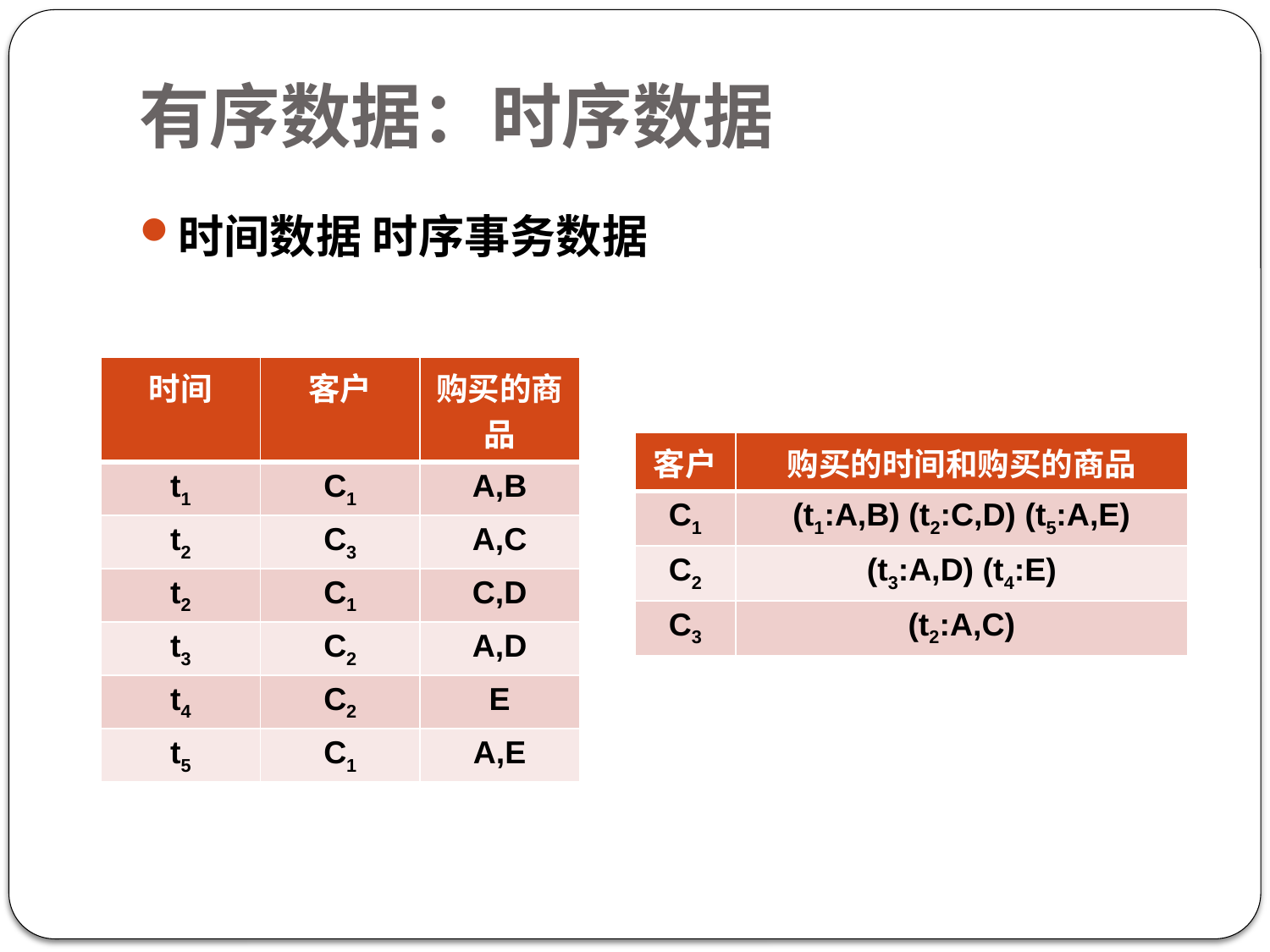

# 有序数据：时序数据
时间数据 时序事务数据
| 时间 | 客户 | 购买的商品 |
| --- | --- | --- |
| t1 | C1 | A,B |
| t2 | C3 | A,C |
| t2 | C1 | C,D |
| t3 | C2 | A,D |
| t4 | C2 | E |
| t5 | C1 | A,E |
| 客户 | 购买的时间和购买的商品 |
| --- | --- |
| C1 | (t1:A,B) (t2:C,D) (t5:A,E) |
| C2 | (t3:A,D) (t4:E) |
| C3 | (t2:A,C) |